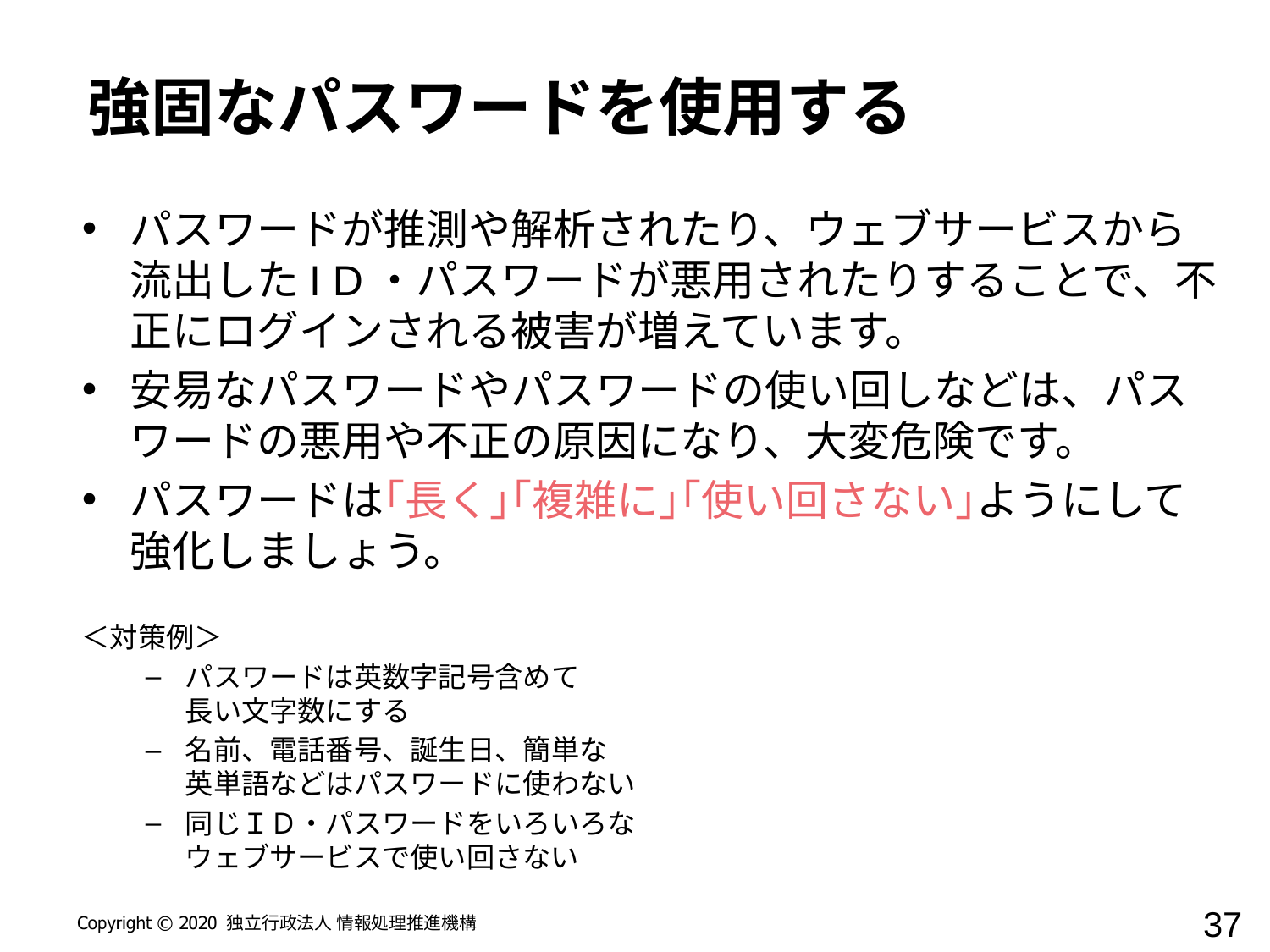

# 強固なパスワードを使用する
パスワードが推測や解析されたり、ウェブサービスから流出したI D・パスワードが悪用されたりすることで、不正にログインされる被害が増えています。
安易なパスワードやパスワードの使い回しなどは、パスワードの悪用や不正の原因になり、大変危険です。
パスワードは｢長く｣｢複雑に｣｢使い回さない｣ようにして強化しましょう。

＜対策例＞
パスワードは英数字記号含めて
長い文字数にする
名前、電話番号、誕生日、簡単な
英単語などはパスワードに使わない
同じＩＤ・パスワードをいろいろな
ウェブサービスで使い回さない